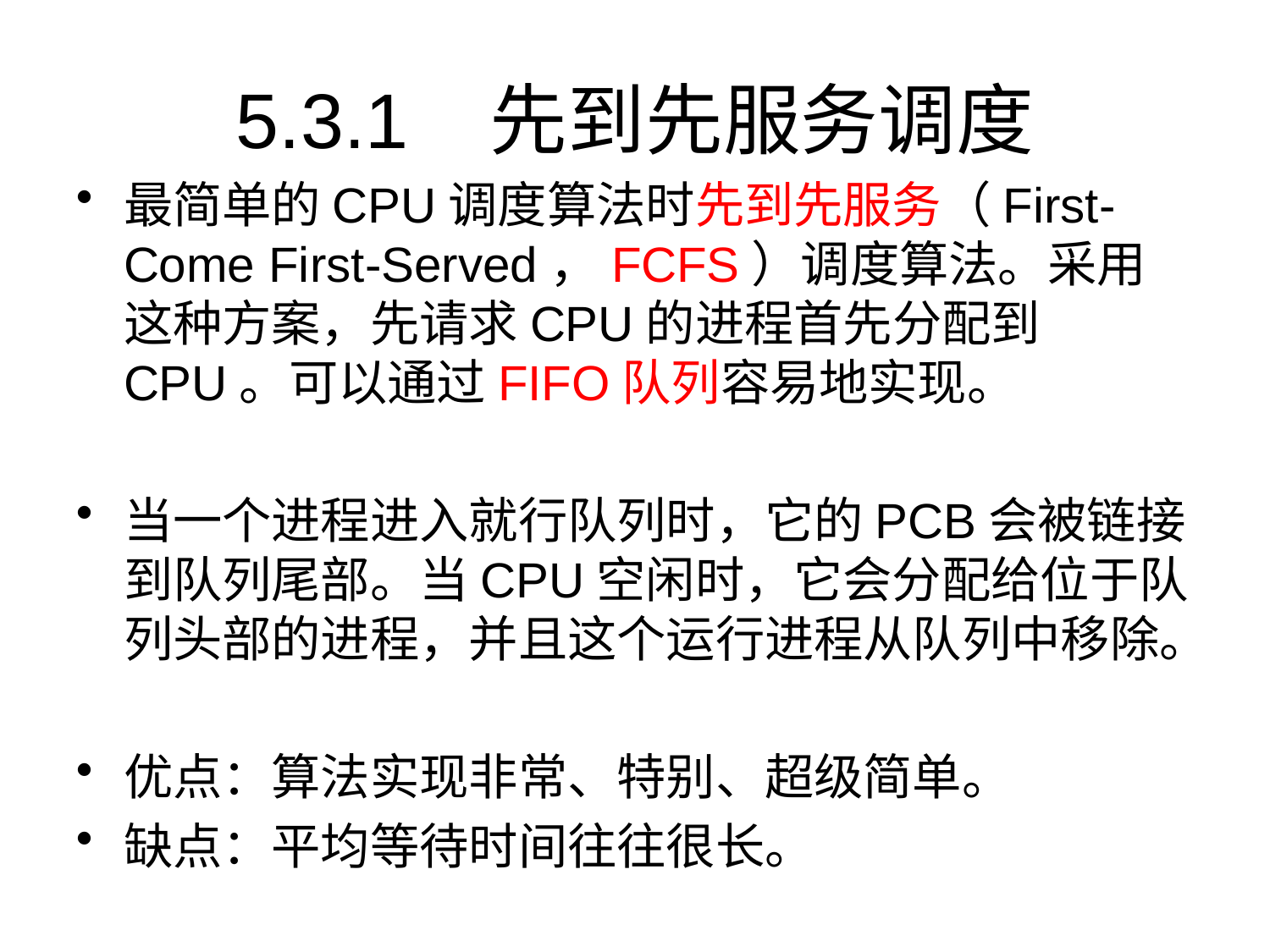

# 5.3.1	先到先服务调度
最简单的CPU调度算法时先到先服务（First-Come First-Served，FCFS）调度算法。采用这种方案，先请求CPU的进程首先分配到CPU。可以通过FIFO队列容易地实现。

当一个进程进入就行队列时，它的PCB会被链接到队列尾部。当CPU空闲时，它会分配给位于队列头部的进程，并且这个运行进程从队列中移除。

优点：算法实现非常、特别、超级简单。
缺点：平均等待时间往往很长。